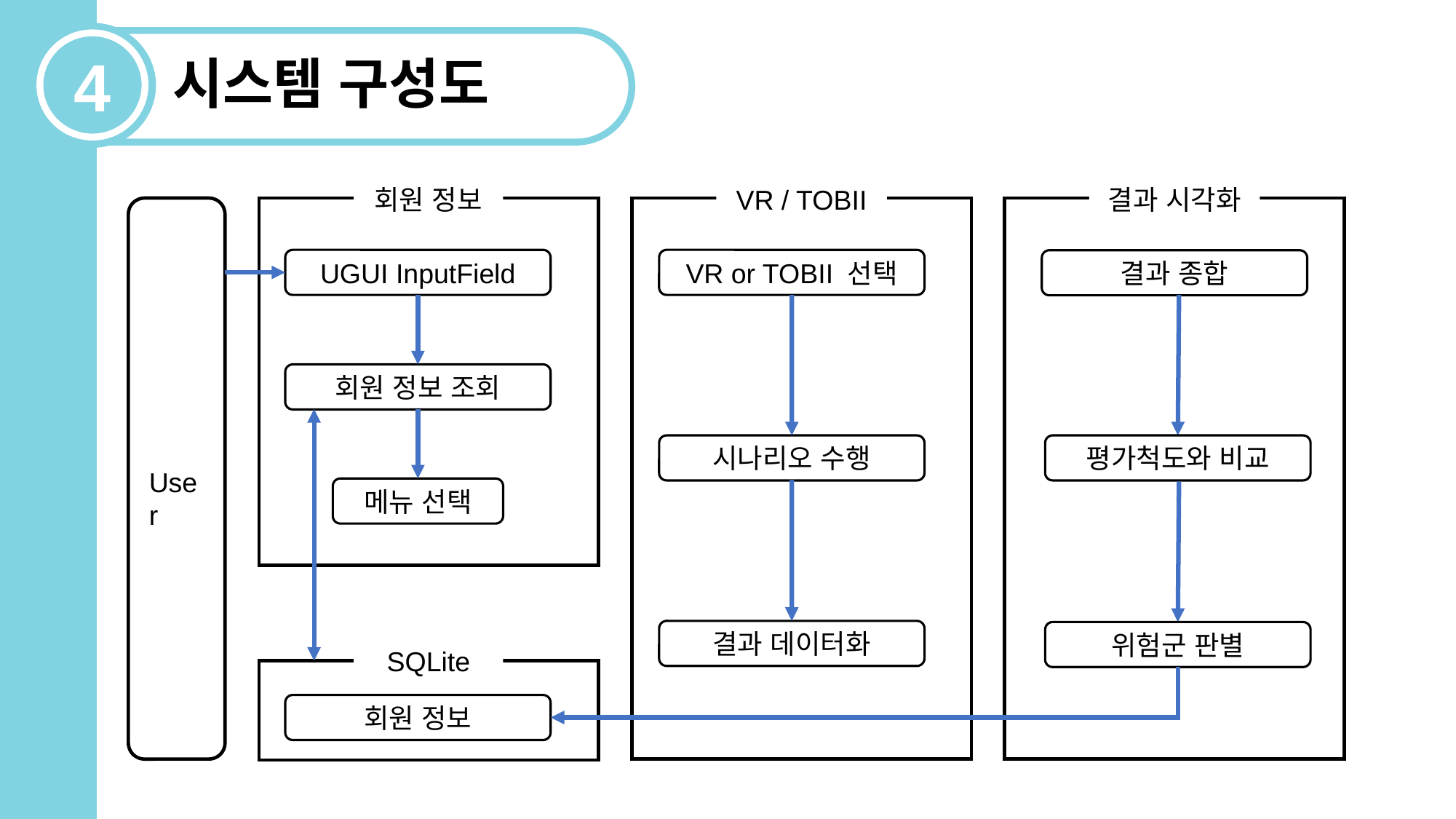

4
시스템 구성도
회원 정보
결과 시각화
VR / TOBII

UGUI InputField
VR or TOBII 선택
결과 종합
회원 정보 조회
시나리오 수행
평가척도와 비교
User
메뉴 선택
결과 데이터화
위험군 판별
SQLite

회원 정보